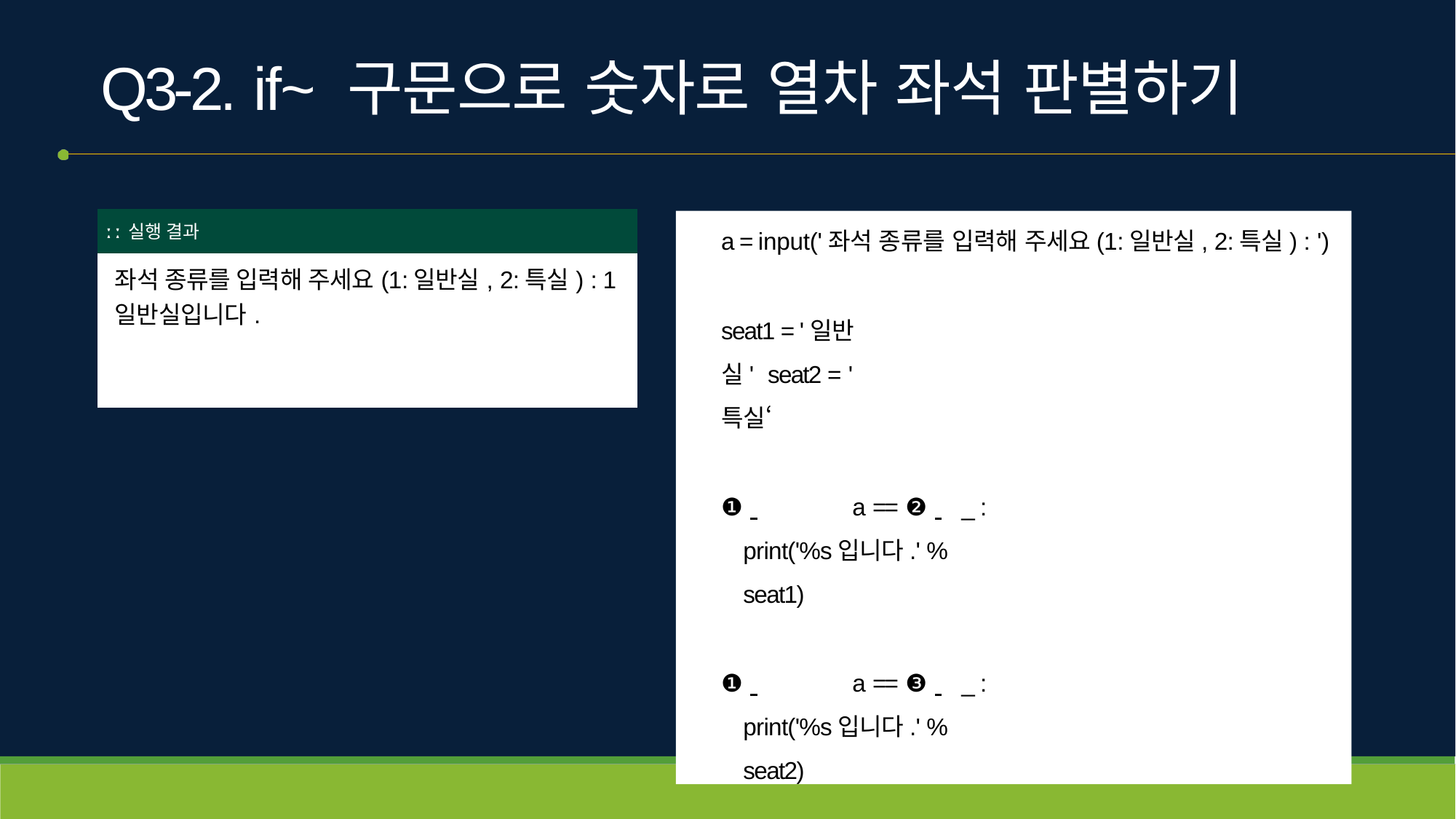

# Q3-2. if~ 구문으로 숫자로 열차 좌석 판별하기

| ː ː 실행 결과 |
| --- |
| 좌석 종류를 입력해 주세요(1:일반실, 2:특실) : 1 일반실입니다. |
a = input('좌석 종류를 입력해 주세요(1:일반실, 2:특실) : ')

seat1 = '일반실'  seat2 = '특실‘

❶ 	a == ❷ 	_ :  print('%s입니다.' % seat1)

❶ 	a == ❸ 	_ :  print('%s입니다.' % seat2)